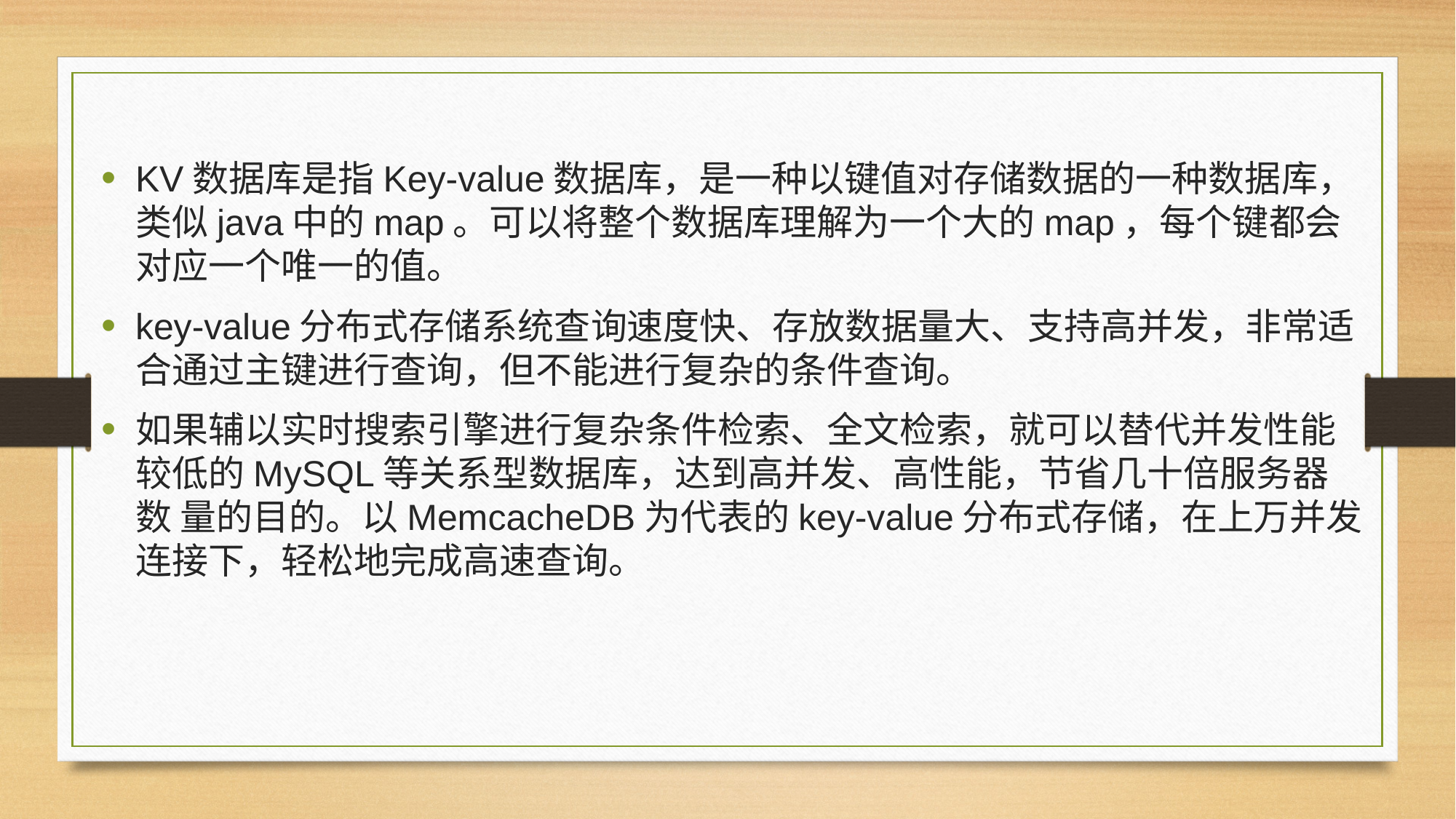

#
KV数据库是指Key-value数据库，是一种以键值对存储数据的一种数据库，类似java中的map。可以将整个数据库理解为一个大的map，每个键都会对应一个唯一的值。
key-value分布式存储系统查询速度快、存放数据量大、支持高并发，非常适合通过主键进行查询，但不能进行复杂的条件查询。
如果辅以实时搜索引擎进行复杂条件检索、全文检索，就可以替代并发性能较低的MySQL等关系型数据库，达到高并发、高性能，节省几十倍服务器数 量的目的。以MemcacheDB为代表的key-value分布式存储，在上万并发连接下，轻松地完成高速查询。